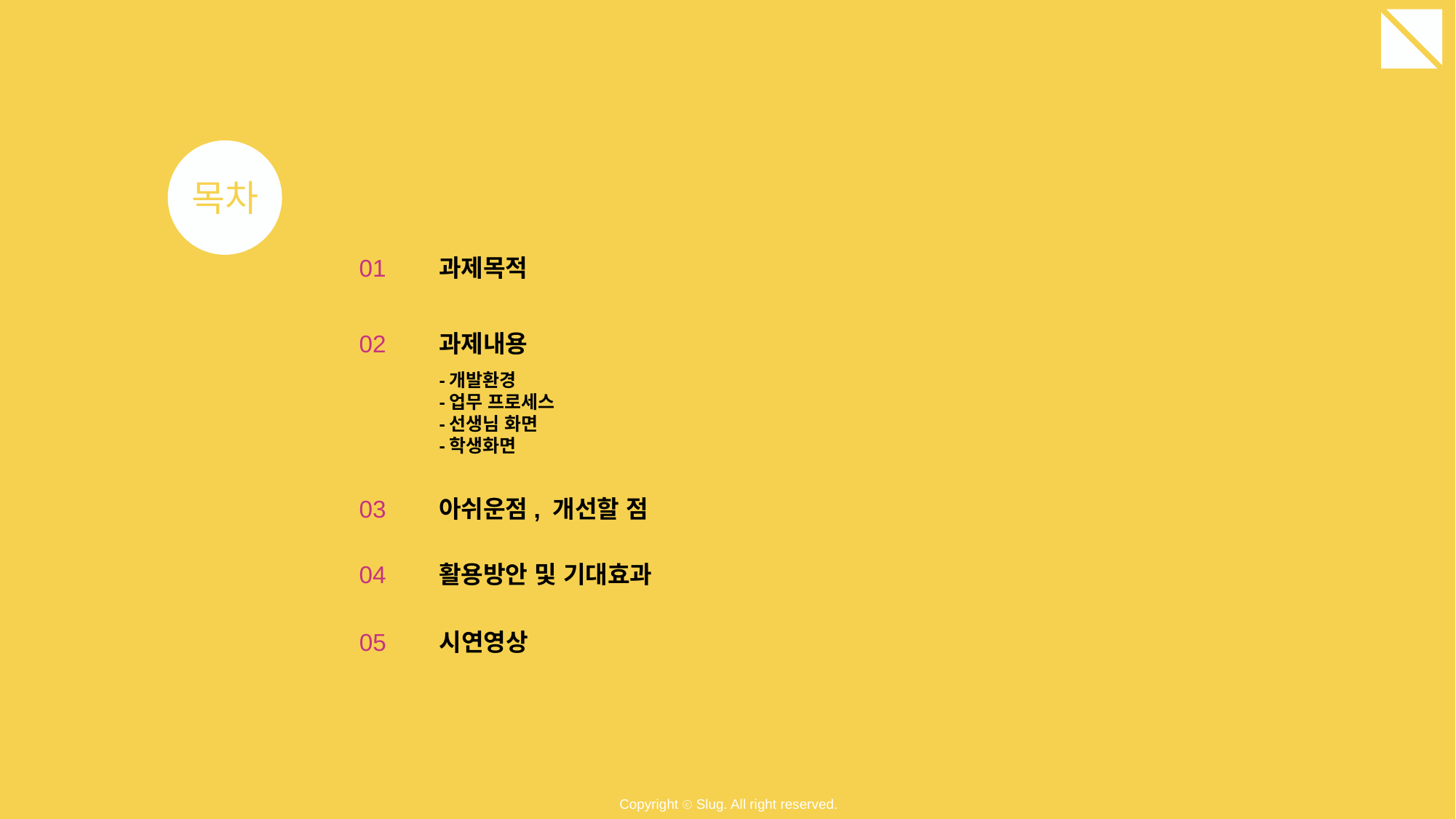

목차
01
과제목적
02
과제내용
-개발환경
-업무 프로세스
-선생님 화면
-학생화면
03
아쉬운점, 개선할 점
04
활용방안 및 기대효과
05
시연영상
Copyright ⓒ Slug. All right reserved.